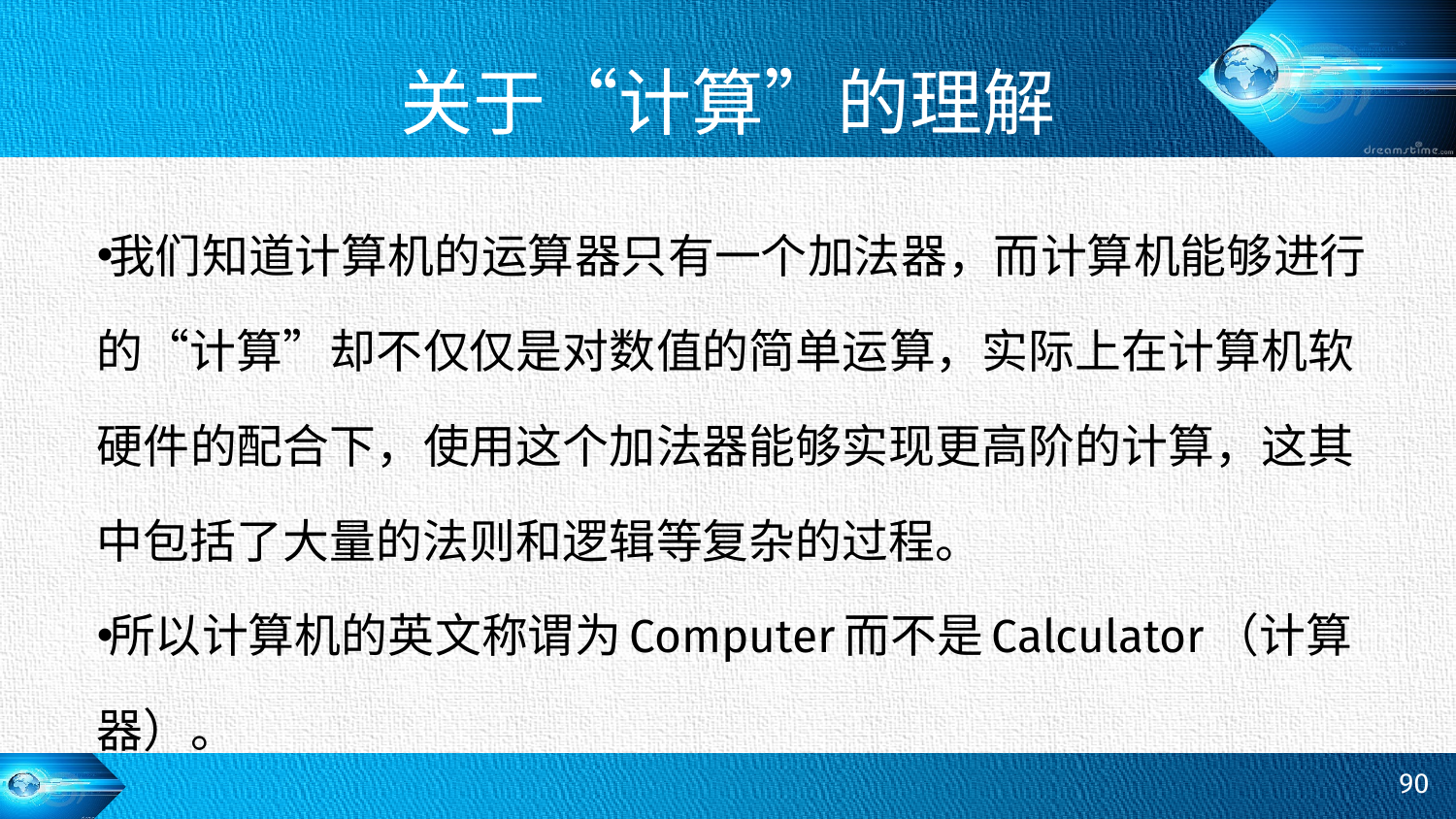

# 关于“计算”的理解
我们知道计算机的运算器只有一个加法器，而计算机能够进行的“计算”却不仅仅是对数值的简单运算，实际上在计算机软硬件的配合下，使用这个加法器能够实现更高阶的计算，这其中包括了大量的法则和逻辑等复杂的过程。
所以计算机的英文称谓为Computer而不是Calculator（计算器）。

90